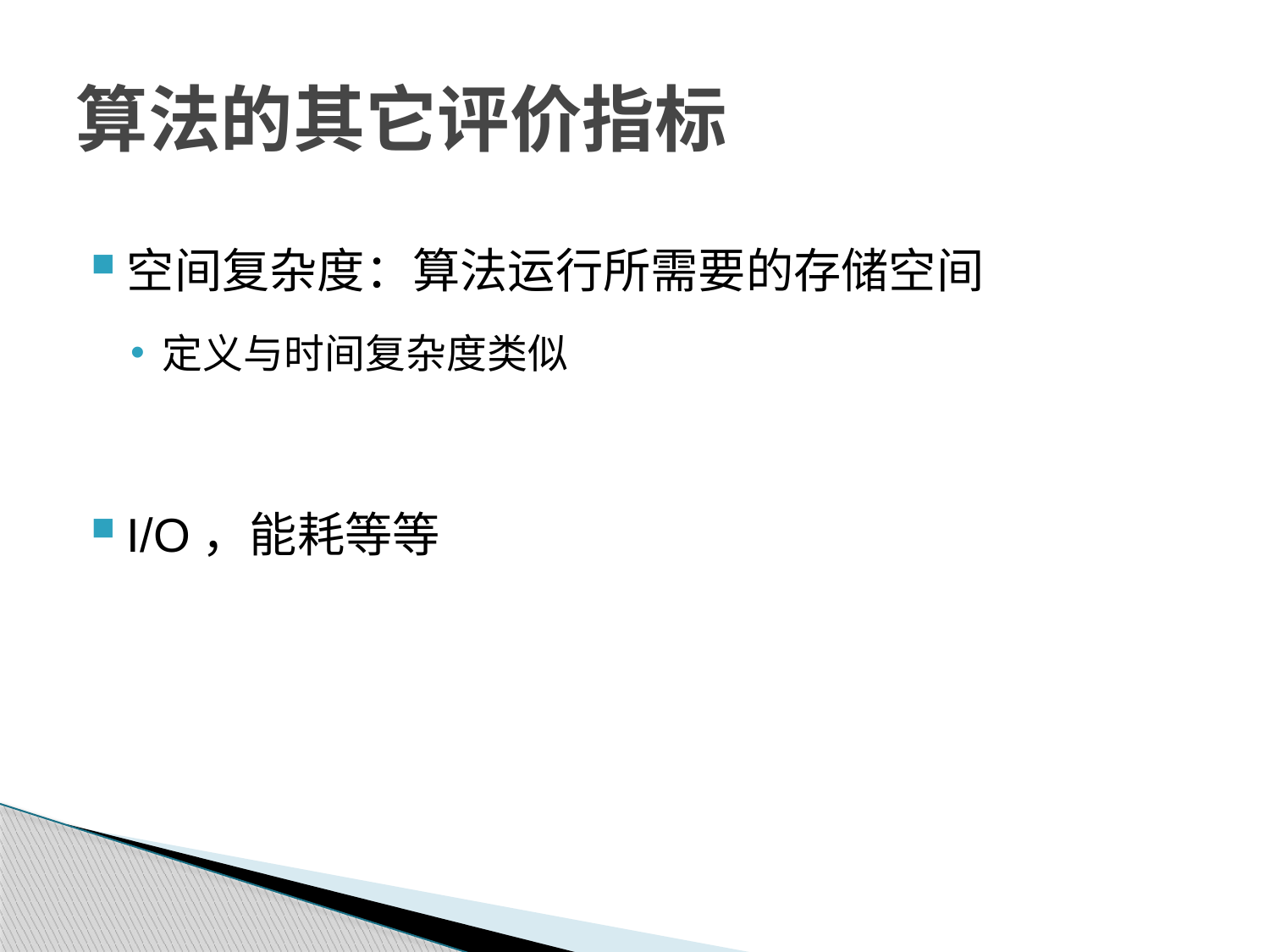

# 算法的其它评价指标
空间复杂度：算法运行所需要的存储空间
定义与时间复杂度类似

I/O，能耗等等